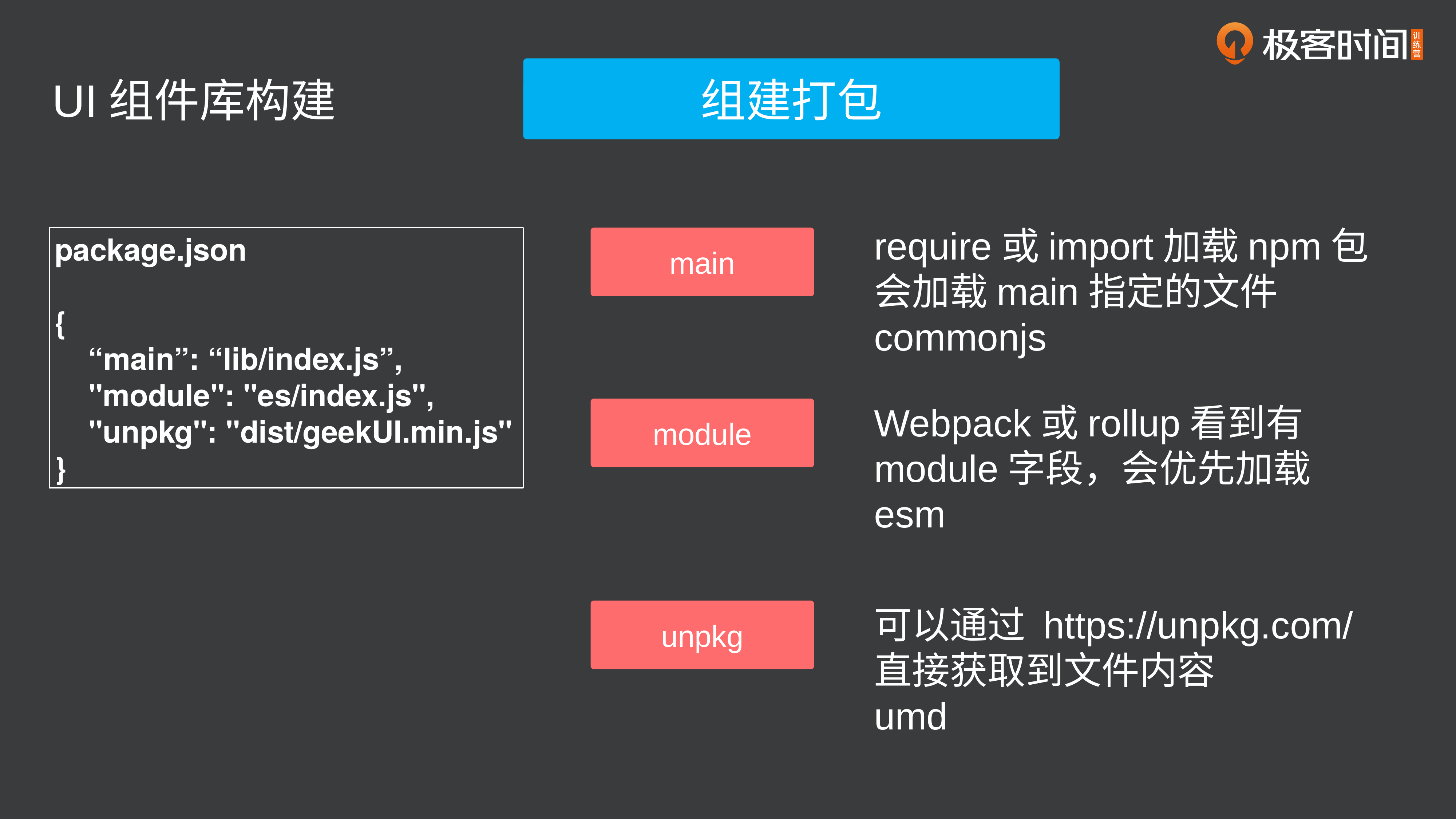

组建打包
UI组件库构建
require或import加载npm包
会加载main指定的文件
commonjs
package.json

{
    “main”: “lib/index.js”,
    "module": "es/index.js",
    "unpkg": "dist/geekUI.min.js"
}
main
Webpack或rollup看到有
module字段，会优先加载
esm
module
可以通过 https://unpkg.com/
直接获取到文件内容
umd
unpkg